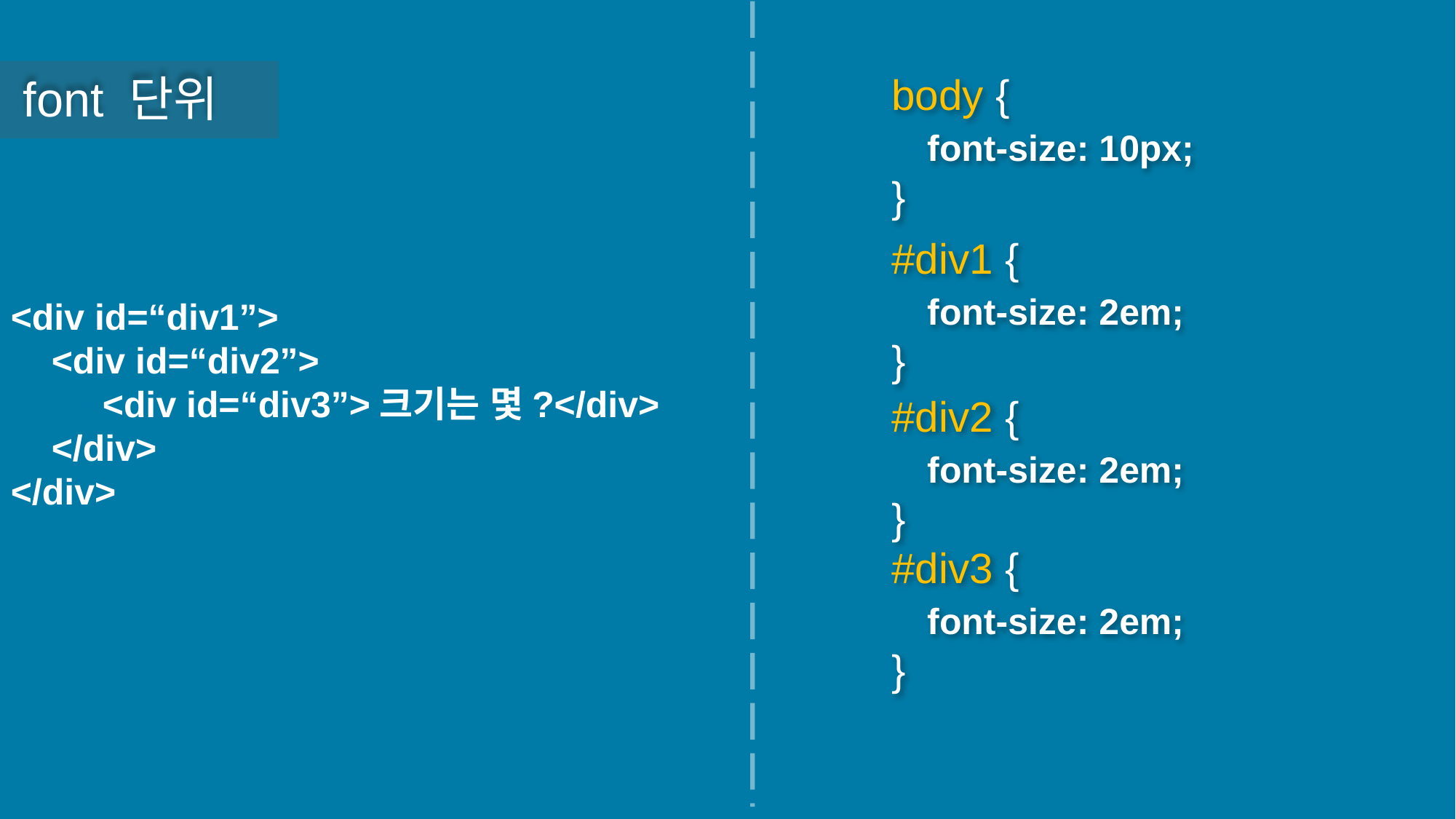

font 단위
body {
   font-size: 10px;
}
#div1 {
   font-size: 2em;
}
<div id=“div1”>
    <div id=“div2”>
         <div id=“div3”>크기는 몇?</div>
    </div>
</div>
#div2 {
   font-size: 2em;
}
#div3 {
   font-size: 2em;
}